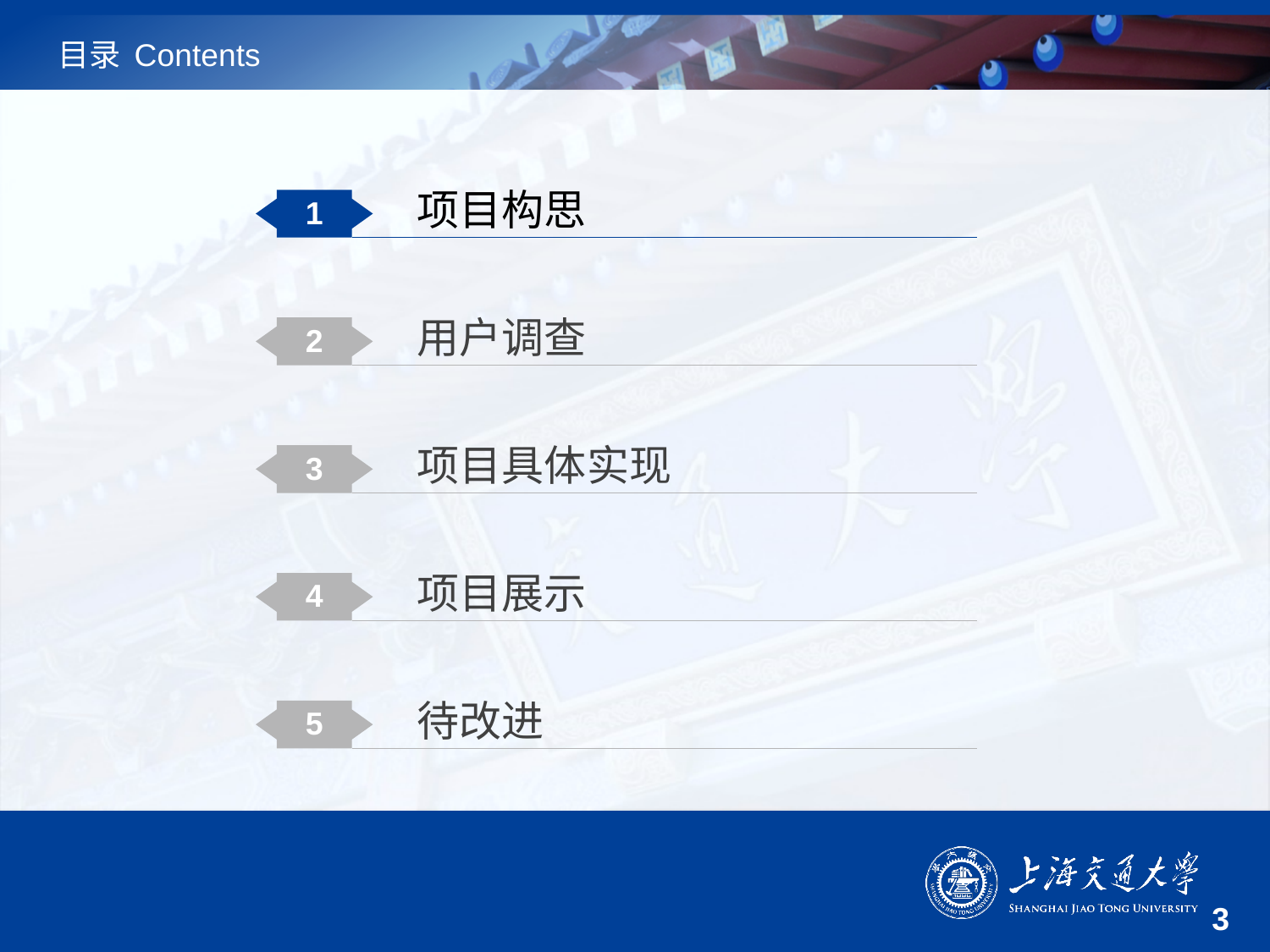

# 目录 Contents
项目构思
1

用户调查
2

项目具体实现
3

项目展示
4

待改进
5

3